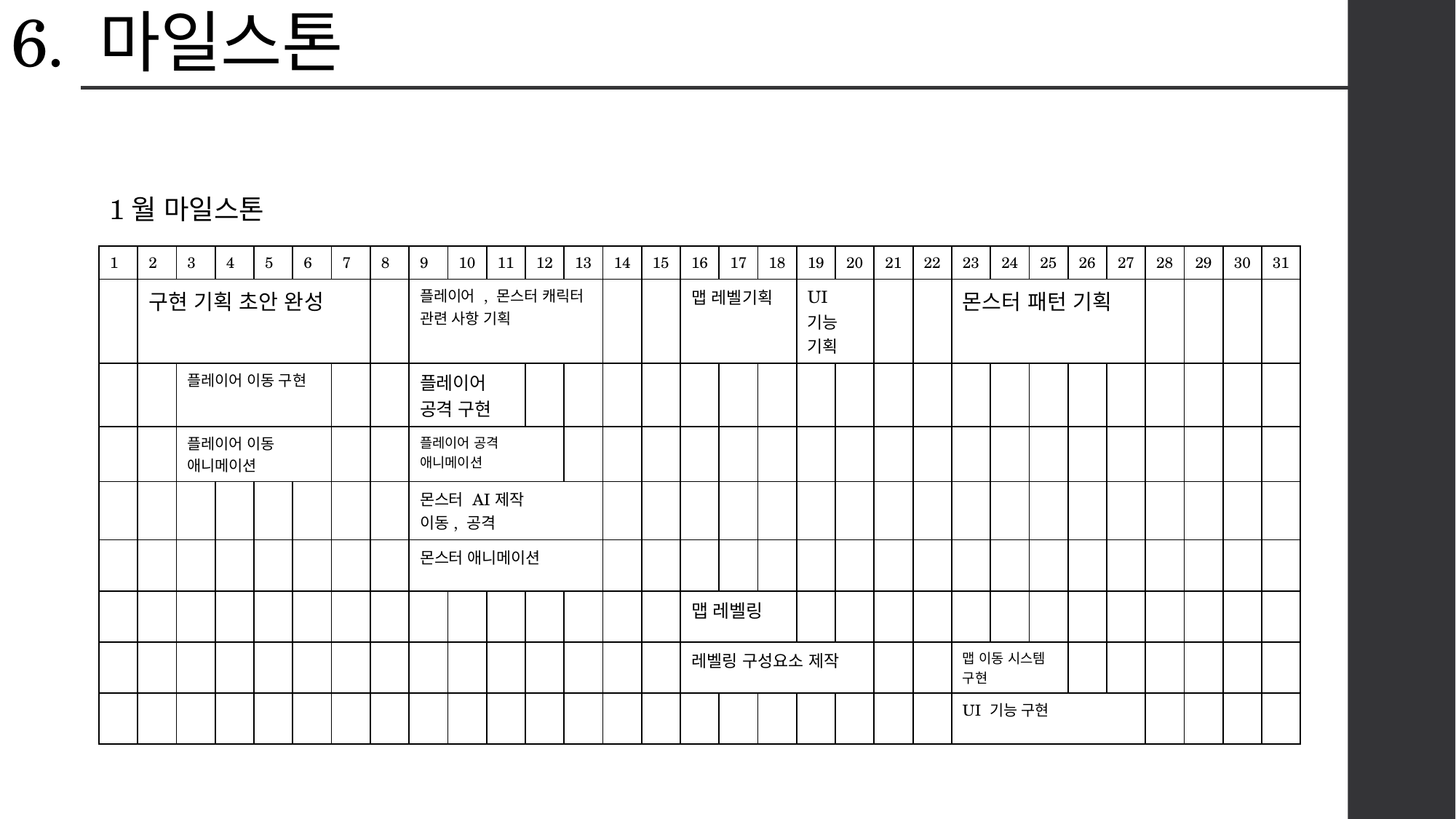

# 6. 마일스톤
1월 마일스톤
| 1 | 2 | 3 | 4 | 5 | 6 | 7 | 8 | 9 | 10 | 11 | 12 | 13 | 14 | 15 | 16 | 17 | 18 | 19 | 20 | 21 | 22 | 23 | 24 | 25 | 26 | 27 | 28 | 29 | 30 | 31 |
| --- | --- | --- | --- | --- | --- | --- | --- | --- | --- | --- | --- | --- | --- | --- | --- | --- | --- | --- | --- | --- | --- | --- | --- | --- | --- | --- | --- | --- | --- | --- |
|  | 구현 기획 초안 완성 |  |  |  |  |  |  | 플레이어 , 몬스터 캐릭터 관련 사항 기획 |  |  |  |  |  |  | 맵 레벨기획 |  |  | UI기능 기획 |  |  |  | 몬스터 패턴 기획 |  |  |  |  |  |  |  |  |
|  |  | 플레이어 이동 구현 |  |  |  |  |  | 플레이어 공격 구현 |  |  |  |  |  |  |  |  |  |  |  |  |  |  |  |  |  |  |  |  |  |  |
|  |  | 플레이어 이동 애니메이션 |  |  |  |  |  | 플레이어 공격 애니메이션 |  |  |  |  |  |  |  |  |  |  |  |  |  |  |  |  |  |  |  |  |  |  |
|  |  |  |  |  |  |  |  | 몬스터 AI제작 이동, 공격 |  |  |  |  |  |  |  |  |  |  |  |  |  |  |  |  |  |  |  |  |  |  |
|  |  |  |  |  |  |  |  | 몬스터 애니메이션 |  |  |  |  |  |  |  |  |  |  |  |  |  |  |  |  |  |  |  |  |  |  |
|  |  |  |  |  |  |  |  |  |  |  |  |  |  |  | 맵 레벨링 |  |  |  |  |  |  |  |  |  |  |  |  |  |  |  |
|  |  |  |  |  |  |  |  |  |  |  |  |  |  |  | 레벨링 구성요소 제작 |  |  |  |  |  |  | 맵 이동 시스템 구현 |  |  |  |  |  |  |  |  |
|  |  |  |  |  |  |  |  |  |  |  |  |  |  |  |  |  |  |  |  |  |  | UI 기능 구현 |  |  |  |  |  |  |  |  |